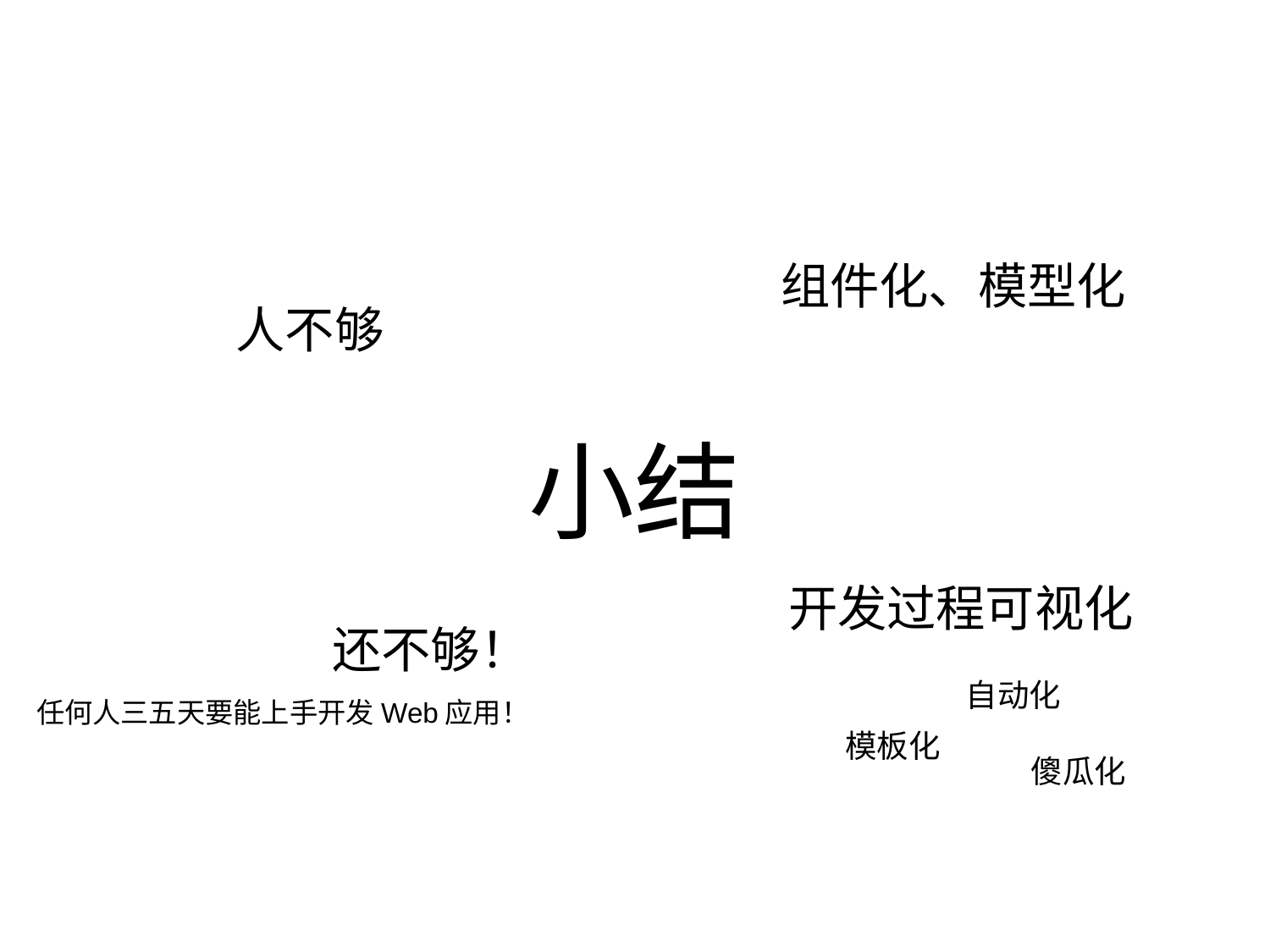

组件化、模型化
人不够
# 小结
开发过程可视化
还不够！
任何人三五天要能上手开发Web应用！
自动化
模板化
傻瓜化